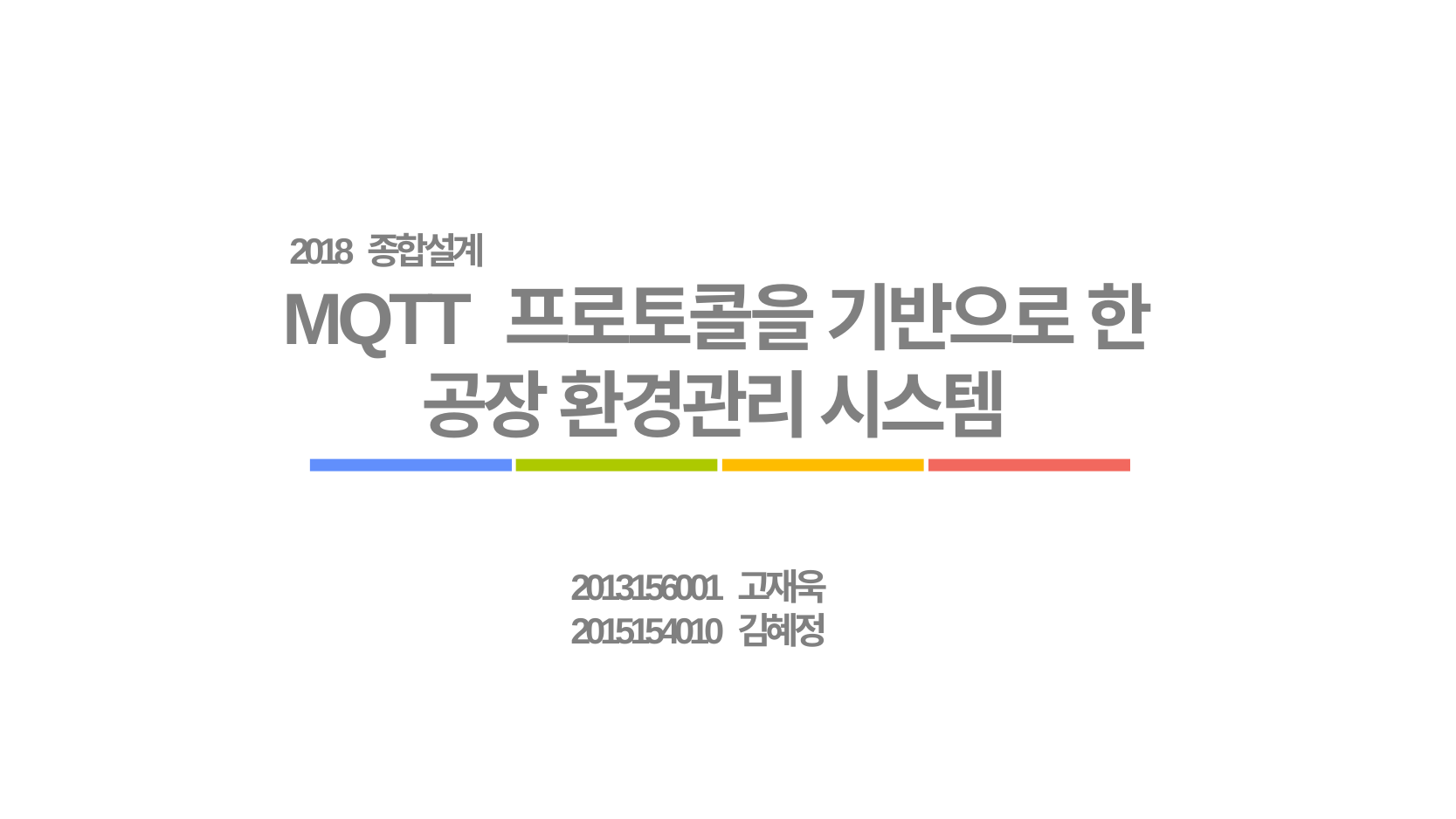

2018 종합설계
MQTT 프로토콜을 기반으로 한 공장 환경관리 시스템

2013156001 고재욱
2015154010 김혜정